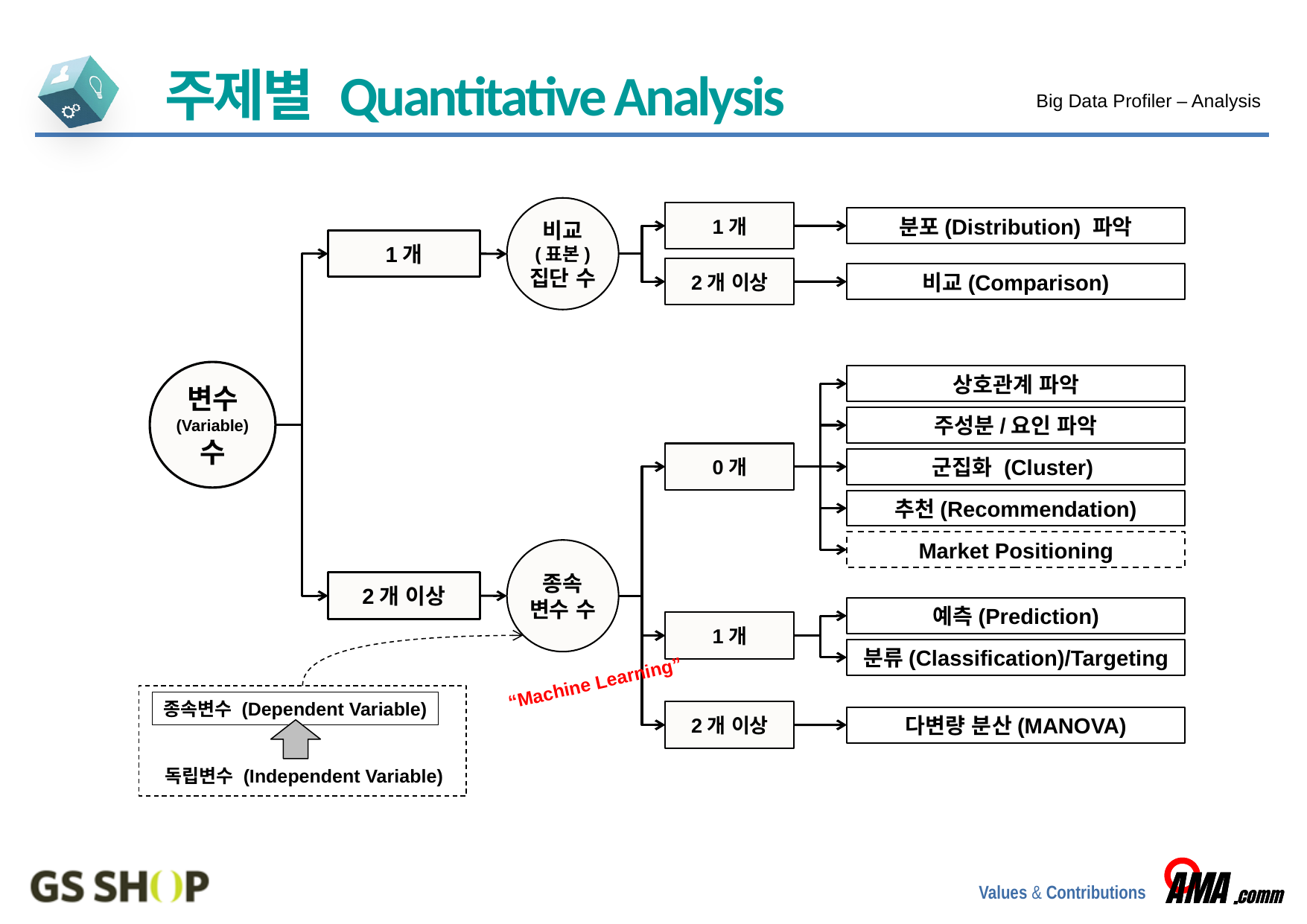

주제별 Quantitative Analysis
Big Data Profiler – Analysis
비교
(표본)
집단 수
1개
분포(Distribution) 파악
1개
2개 이상
비교(Comparison)
변수
(Variable)
수
상호관계 파악
주성분/요인 파악
0개
군집화 (Cluster)
추천(Recommendation)
Market Positioning
종속
변수 수
2개 이상
예측(Prediction)
1개
분류(Classification)/Targeting
“Machine Learning”

종속변수 (Dependent Variable)
2개 이상
다변량 분산(MANOVA)

독립변수 (Independent Variable)